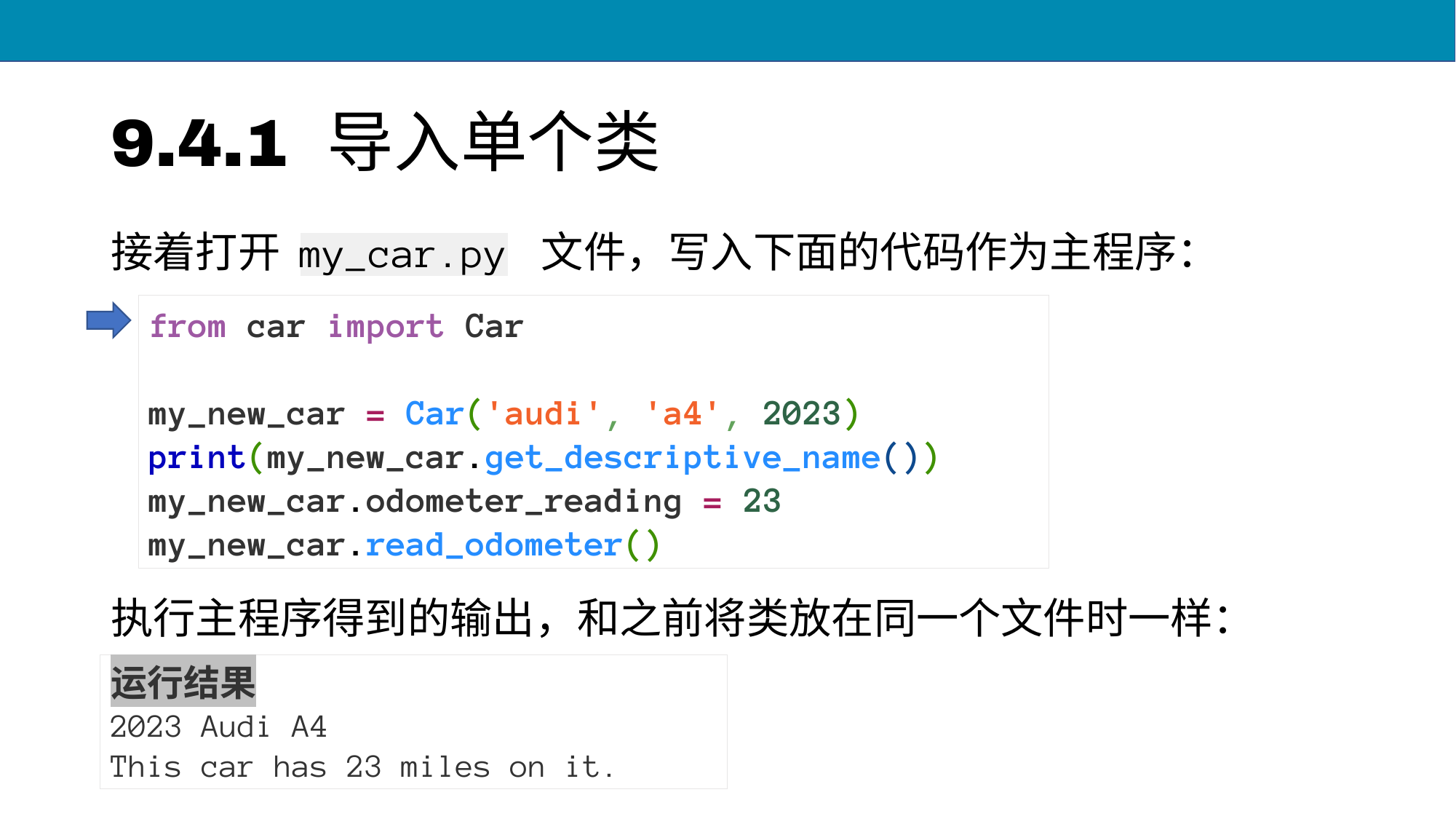

# 9.4.1 导入单个类
接着打开 my_car.py 文件，写入下面的代码作为主程序：

执行主程序得到的输出，和之前将类放在同一个文件时一样：
from car import Car
my_new_car = Car('audi', 'a4', 2023)
print(my_new_car.get_descriptive_name())
my_new_car.odometer_reading = 23
my_new_car.read_odometer()

运行结果
2023 Audi A4
This car has 23 miles on it.